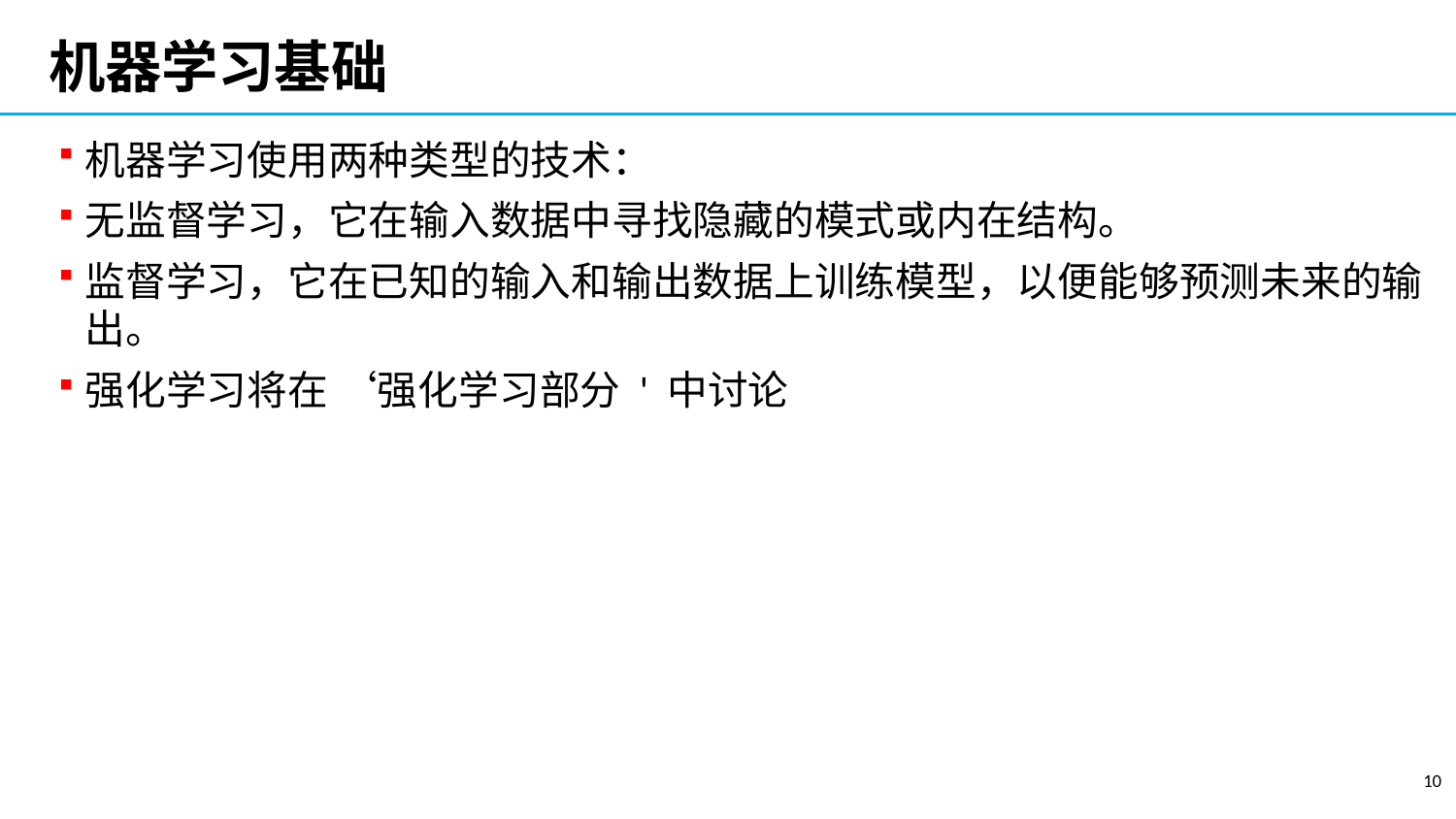

# 机器学习基础

机器学习使用两种类型的技术：
无监督学习，它在输入数据中寻找隐藏的模式或内在结构。
监督学习，它在已知的输入和输出数据上训练模型，以便能够预测未来的输出。
强化学习将在 ‘强化学习部分 ' 中讨论
10